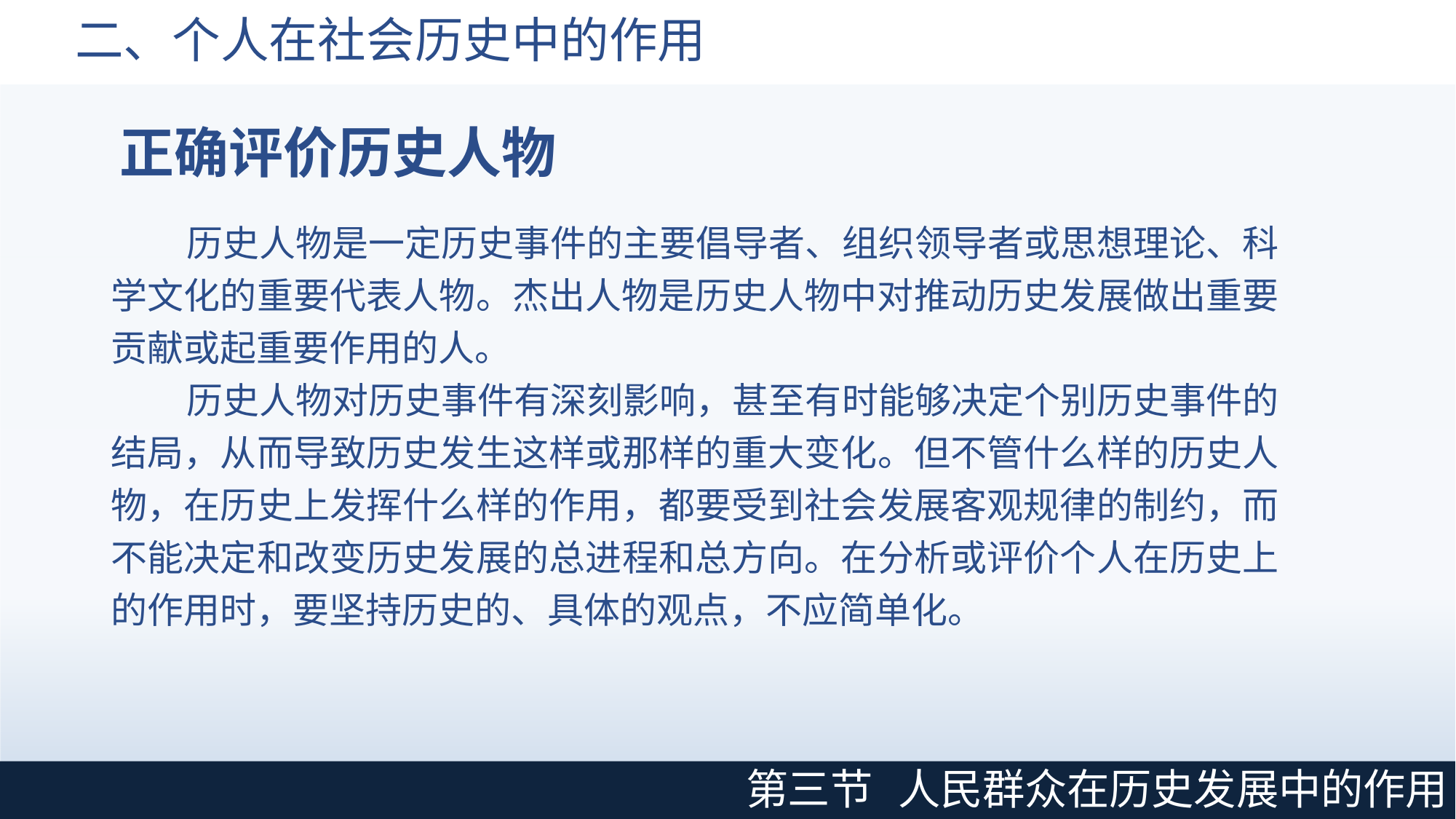

# 二、个人在社会历史中的作用

正确评价历史人物
历史人物是一定历史事件的主要倡导者、组织领导者或思想理论、科 学文化的重要代表人物。杰出人物是历史人物中对推动历史发展做出重要 贡献或起重要作用的人。
历史人物对历史事件有深刻影响，甚至有时能够决定个别历史事件的 结局，从而导致历史发生这样或那样的重大变化。但不管什么样的历史人 物，在历史上发挥什么样的作用，都要受到社会发展客观规律的制约，而 不能决定和改变历史发展的总进程和总方向。在分析或评价个人在历史上 的作用时，要坚持历史的、具体的观点，不应简单化。
第三节
人民群众在历史发展中的作用